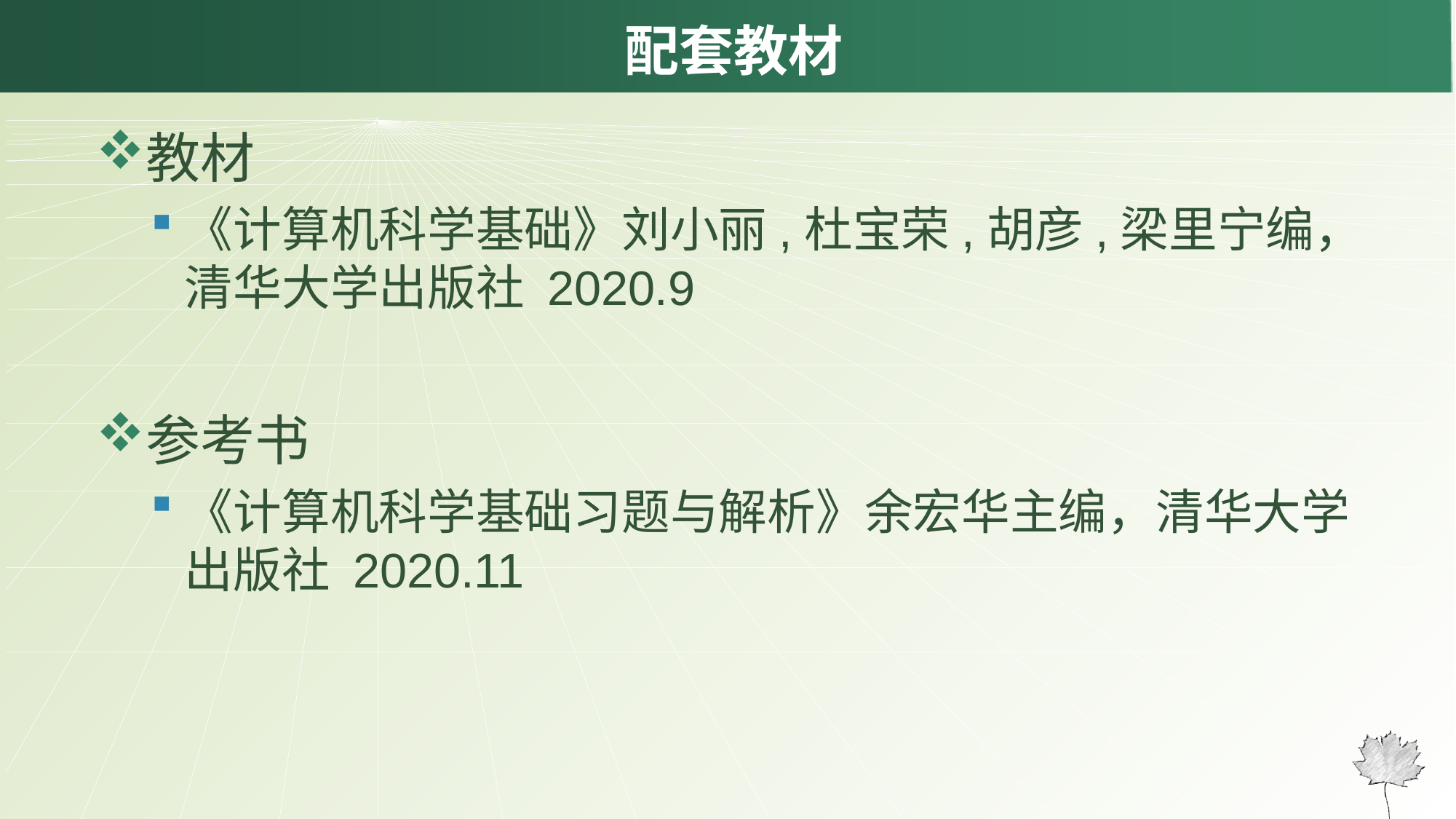

# 配套教材
教材
《计算机科学基础》刘小丽,杜宝荣,胡彦,梁里宁编，清华大学出版社 2020.9

参考书
《计算机科学基础习题与解析》余宏华主编，清华大学出版社 2020.11